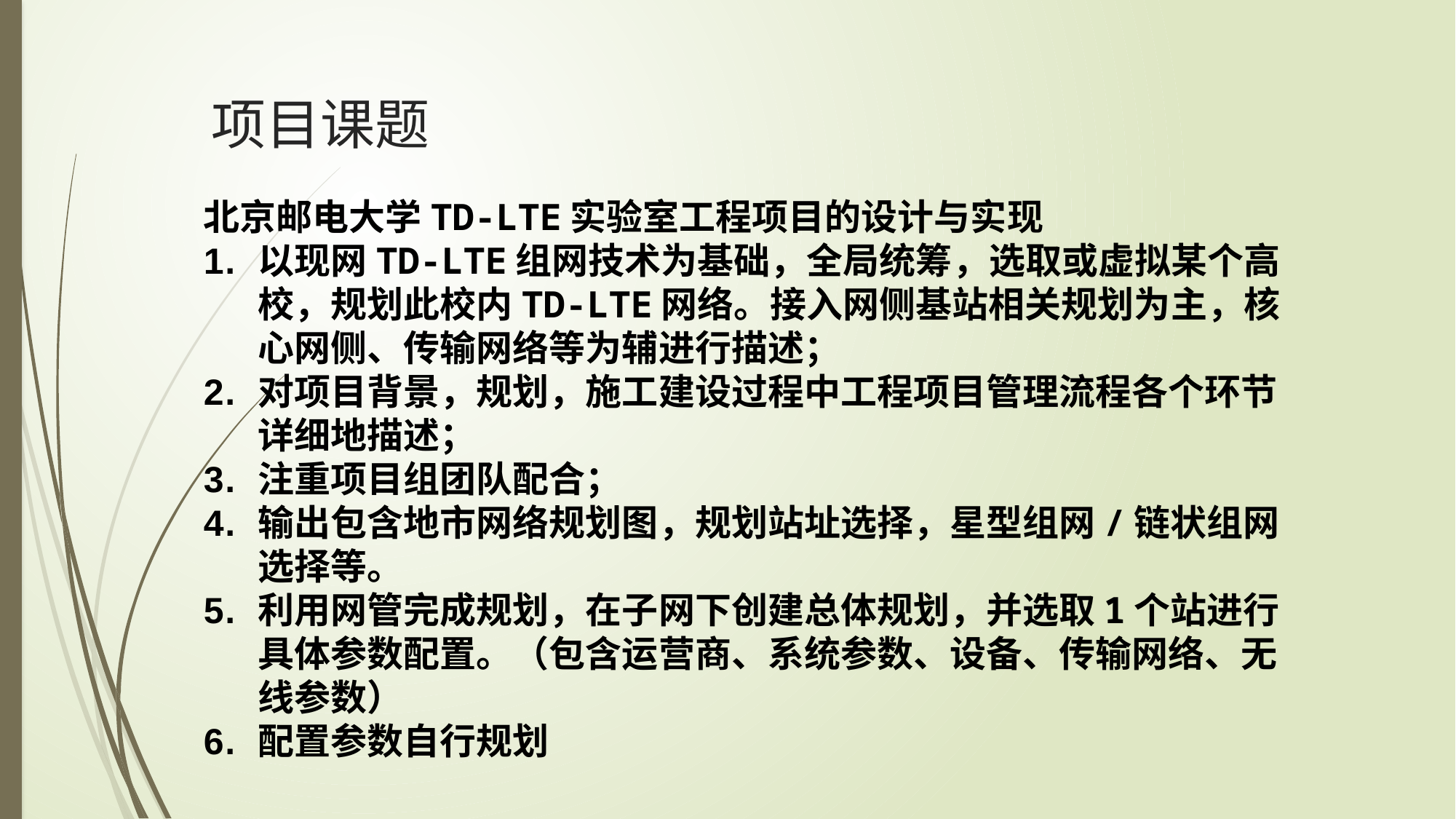

# 项目课题
北京邮电大学TD-LTE实验室工程项目的设计与实现
以现网TD-LTE组网技术为基础，全局统筹，选取或虚拟某个高校，规划此校内TD-LTE网络。接入网侧基站相关规划为主，核心网侧、传输网络等为辅进行描述；
对项目背景，规划，施工建设过程中工程项目管理流程各个环节详细地描述；
注重项目组团队配合；
输出包含地市网络规划图，规划站址选择，星型组网/链状组网选择等。
利用网管完成规划，在子网下创建总体规划，并选取1个站进行具体参数配置。（包含运营商、系统参数、设备、传输网络、无线参数）
配置参数自行规划